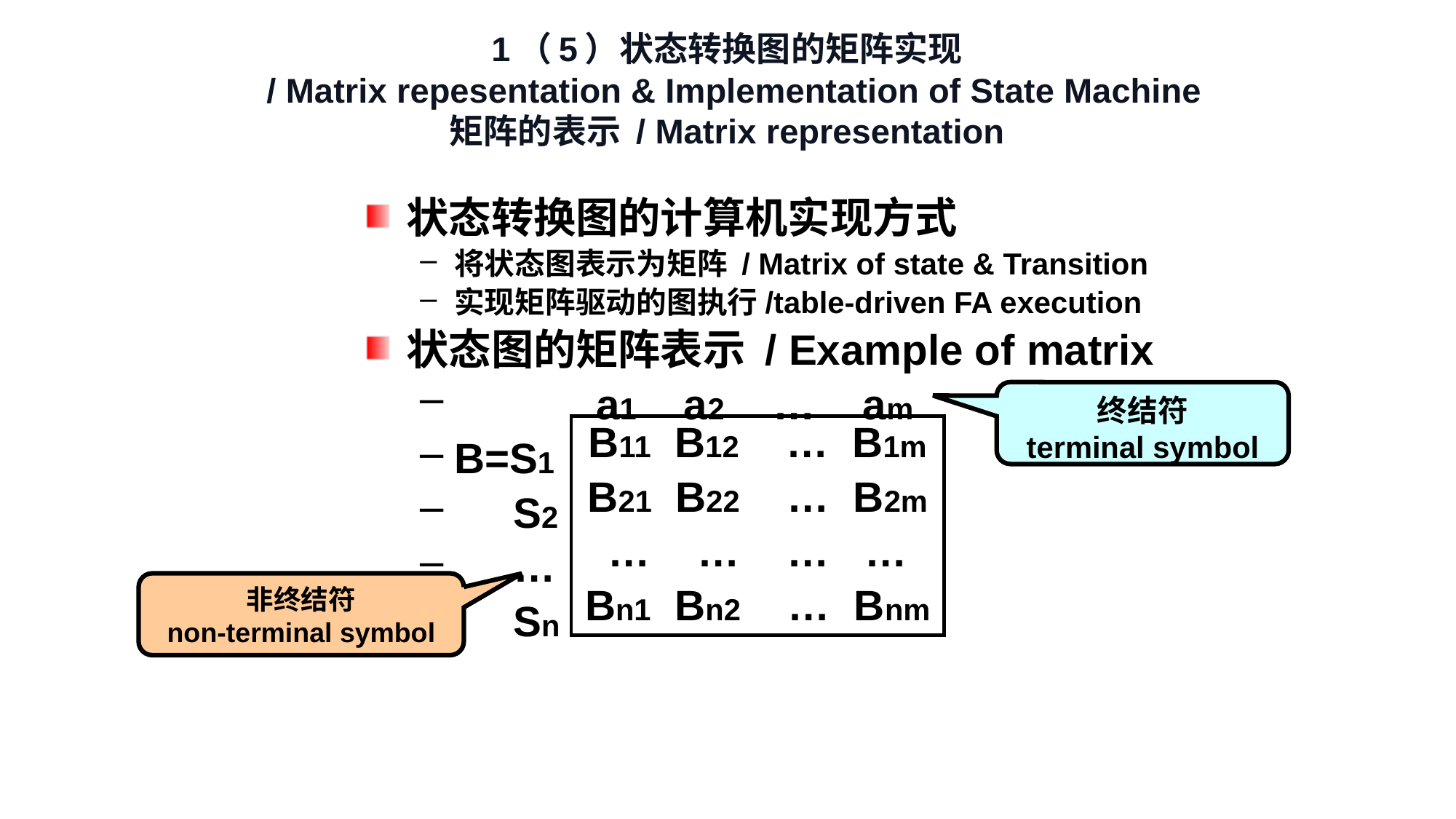

# 1（5）状态转换图的矩阵实现 / Matrix repesentation & Implementation of State Machine 矩阵的表示 / Matrix representation
状态转换图的计算机实现方式
将状态图表示为矩阵 / Matrix of state & Transition
实现矩阵驱动的图执行/table-driven FA execution
状态图的矩阵表示 / Example of matrix
            a1    a2     …    am
B=S1
     S2
     …
     Sn

终结符
terminal symbol
B11  B12    …  B1m
B21  B22    …  B2m
…    …    …   …
Bn1  Bn2    …  Bnm
非终结符
non-terminal symbol